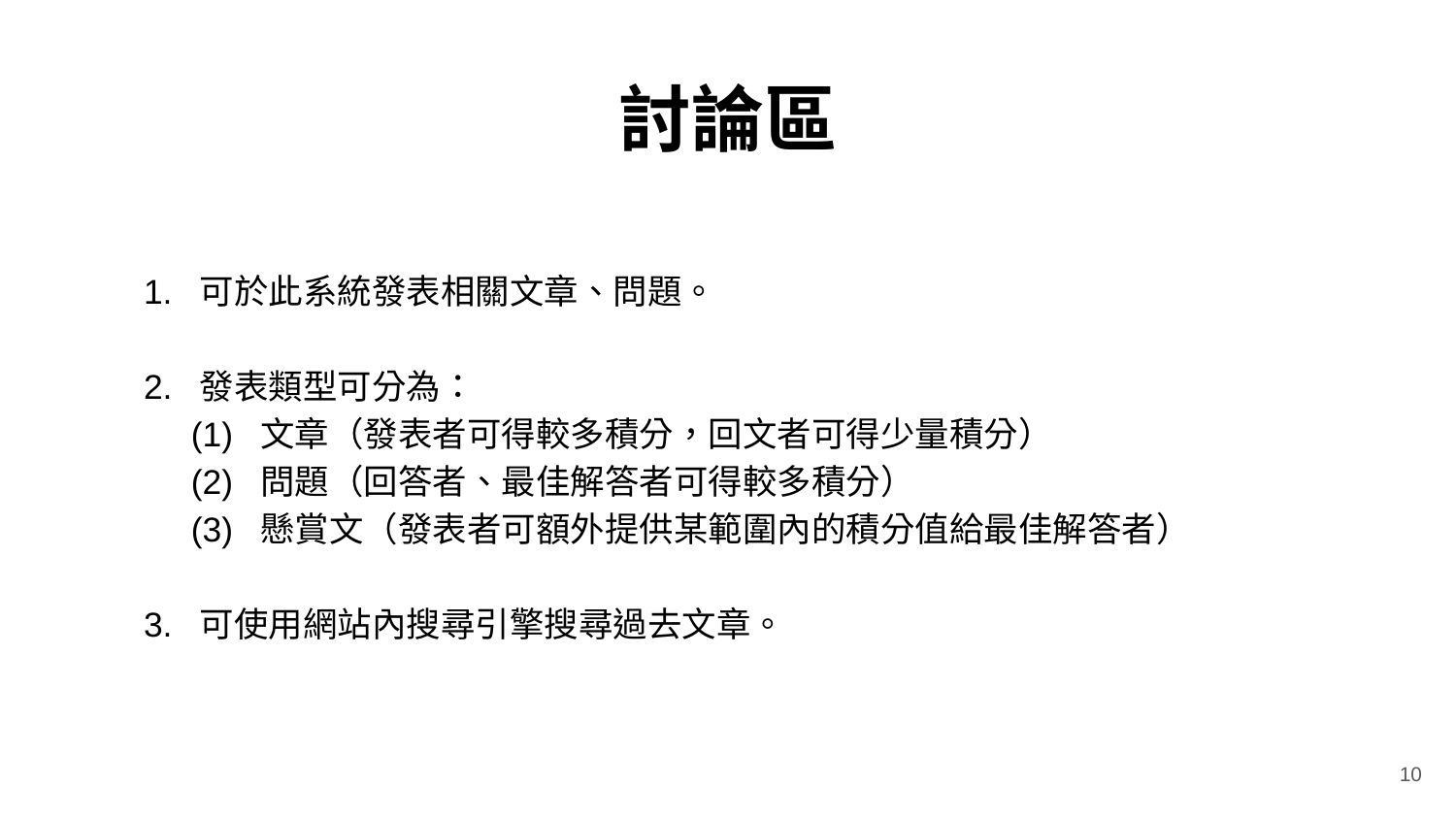

# 討論區
1.  可於此系統發表相關文章、問題。

2.  發表類型可分為：
     (1)  文章（發表者可得較多積分，回文者可得少量積分）
     (2)  問題（回答者、最佳解答者可得較多積分）
     (3)  懸賞文（發表者可額外提供某範圍內的積分值給最佳解答者）

3.  可使用網站內搜尋引擎搜尋過去文章。

10